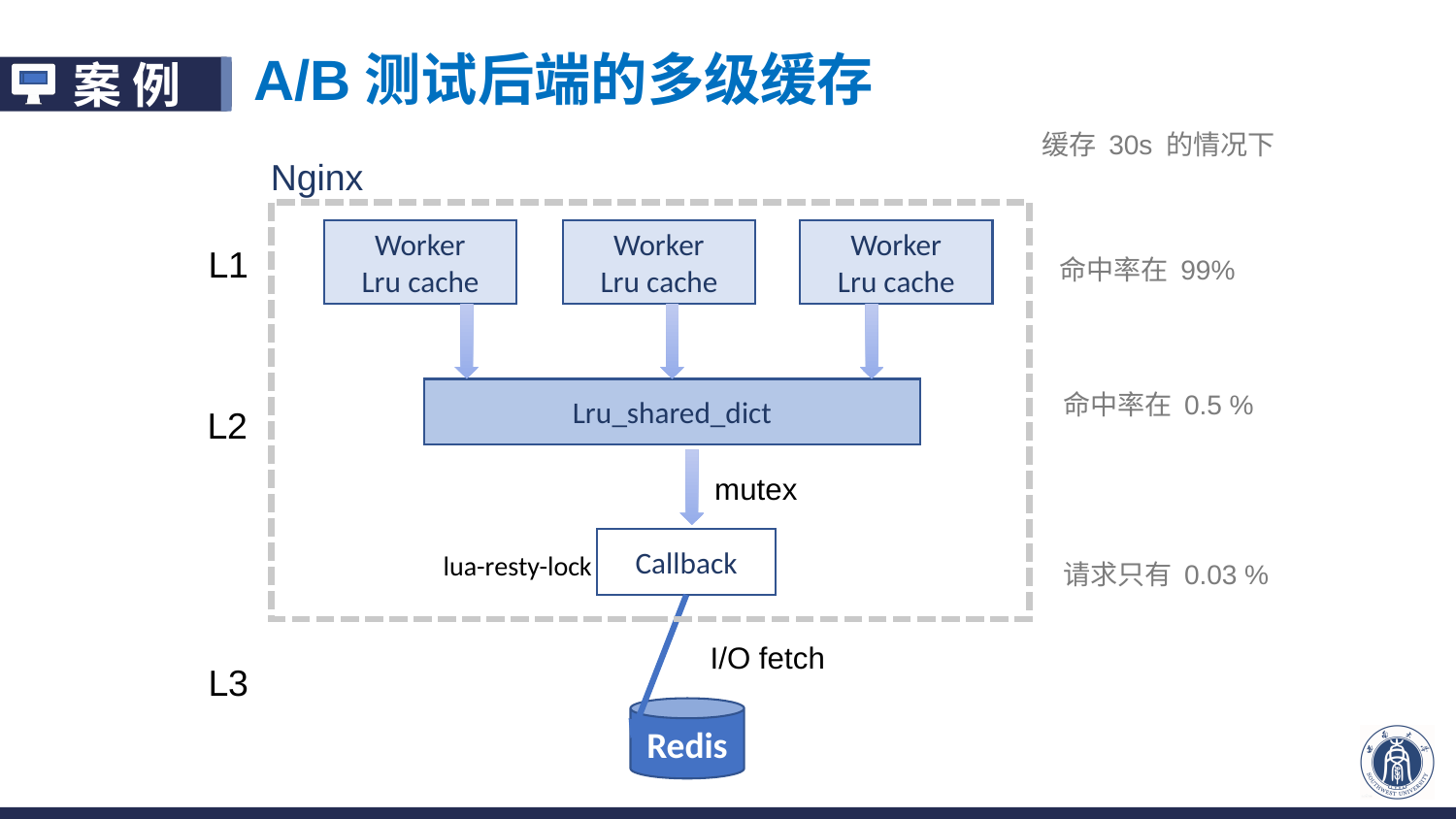

A/B测试后端的多级缓存
缓存 30s 的情况下
Nginx

Worker
Lru cache
Worker
Lru cache
Worker
Lru cache
L1
命中率在 99%

Lru_shared_dict
命中率在 0.5 %
L2

mutex
Callback
lua-resty-lock
请求只有 0.03 %
I/O fetch
L3
Redis